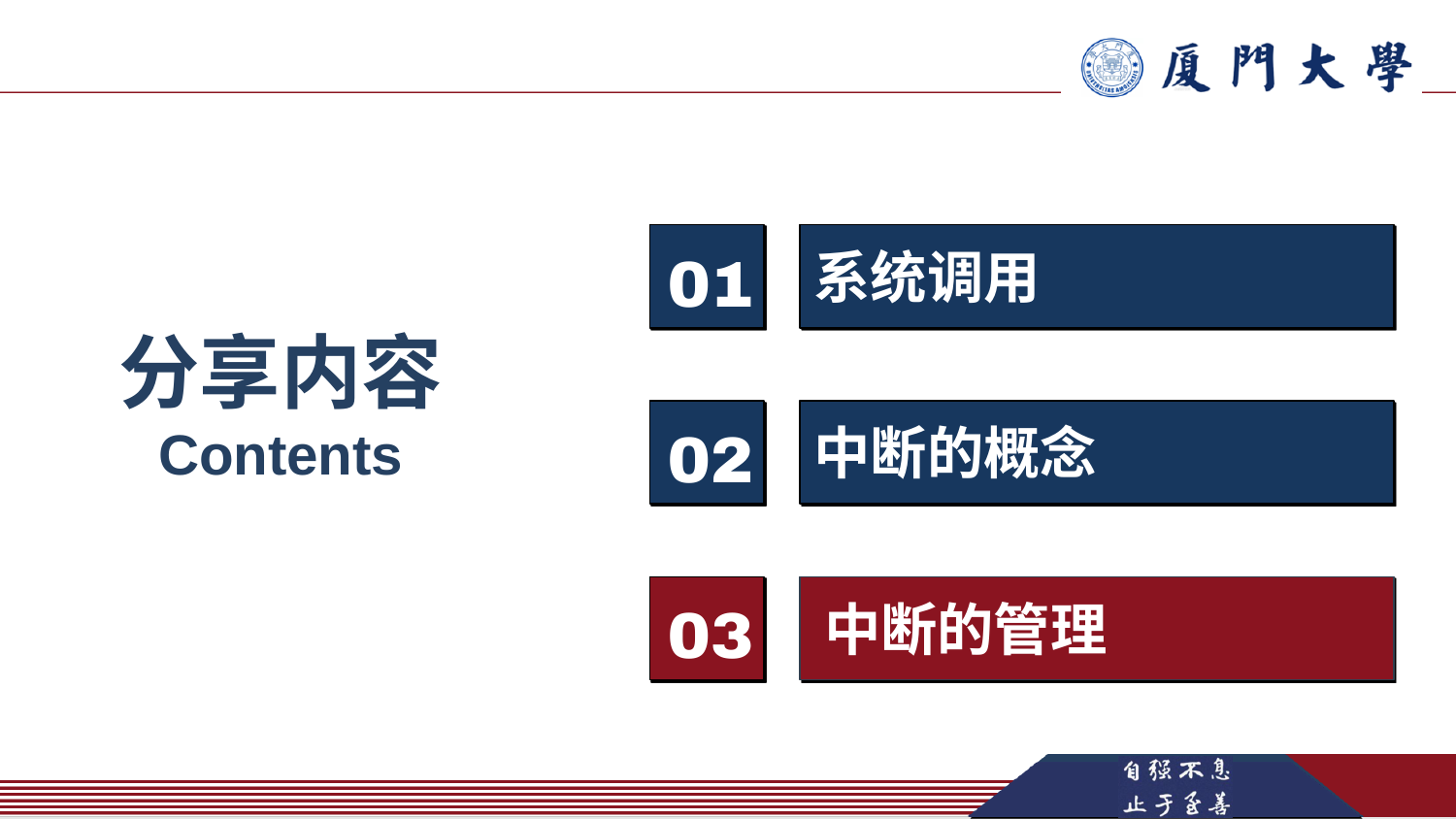

系统调用
01
分享内容
Contents

中断的概念
02

03
中断的管理